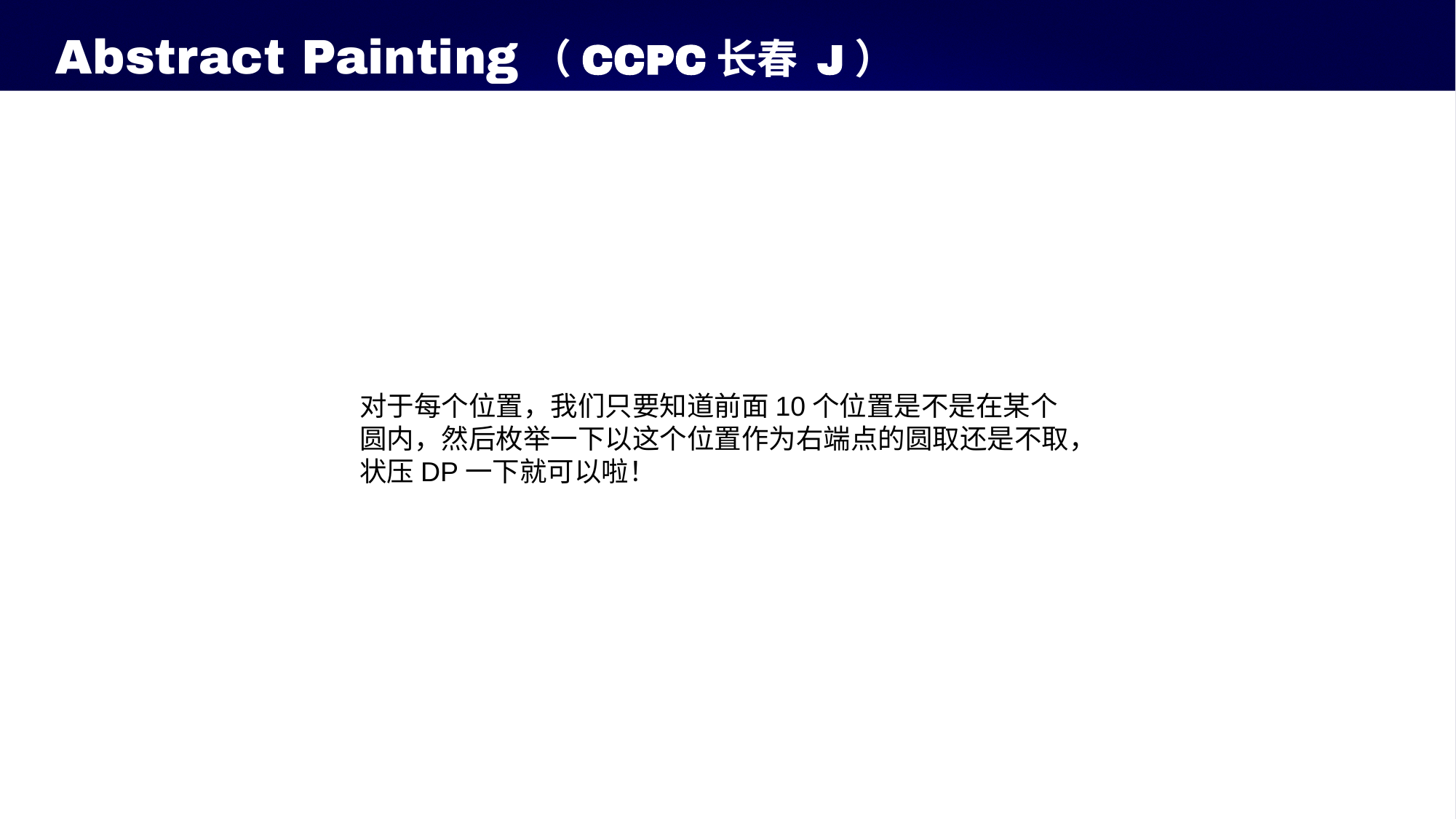

# Abstract Painting（CCPC长春 J）
对于每个位置，我们只要知道前面10个位置是不是在某个圆内，然后枚举一下以这个位置作为右端点的圆取还是不取，状压DP一下就可以啦！